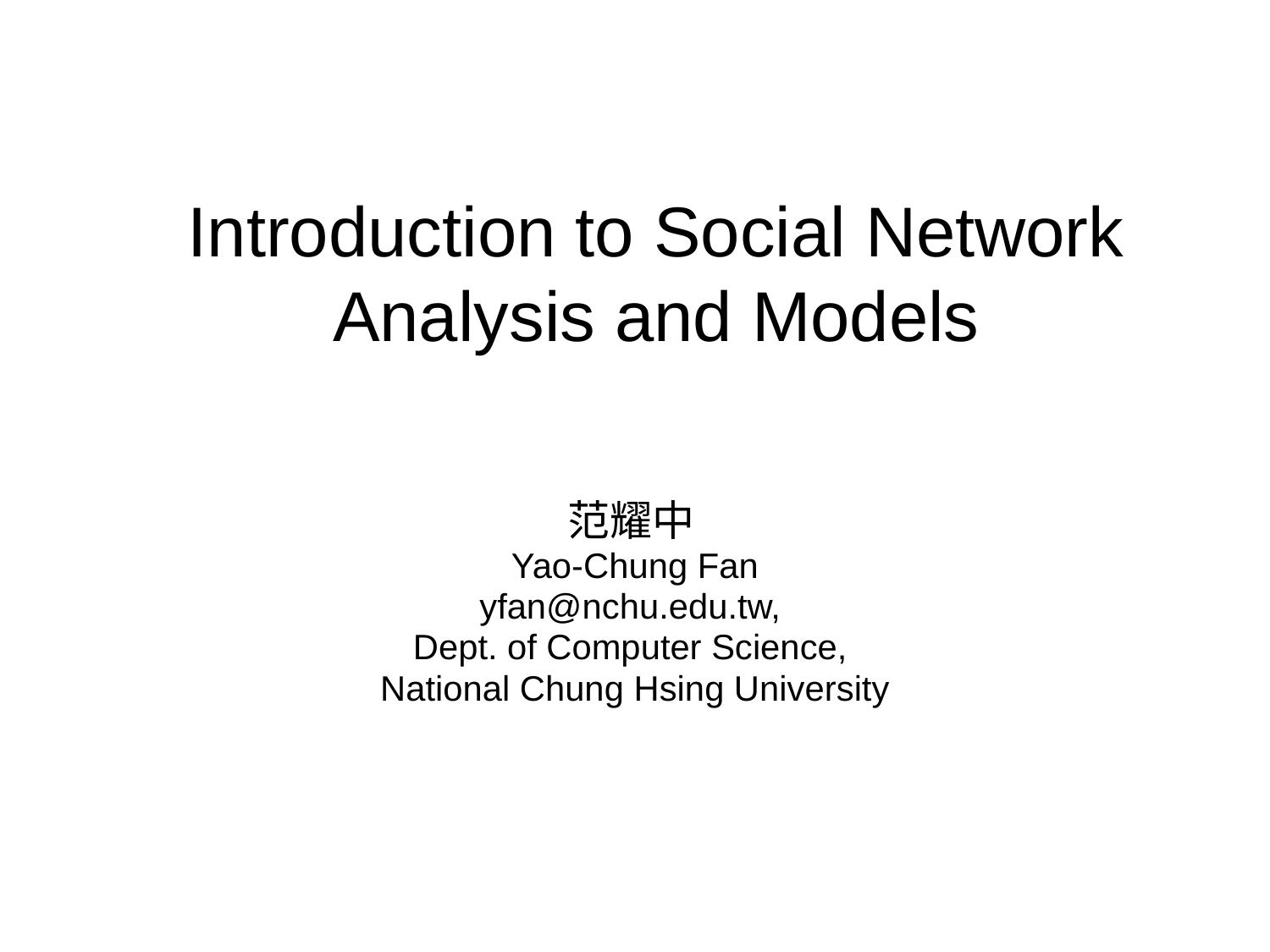

# Introduction to Social Network Analysis and Models
范耀中
Yao-Chung Fan
yfan@nchu.edu.tw,
Dept. of Computer Science,
National Chung Hsing University